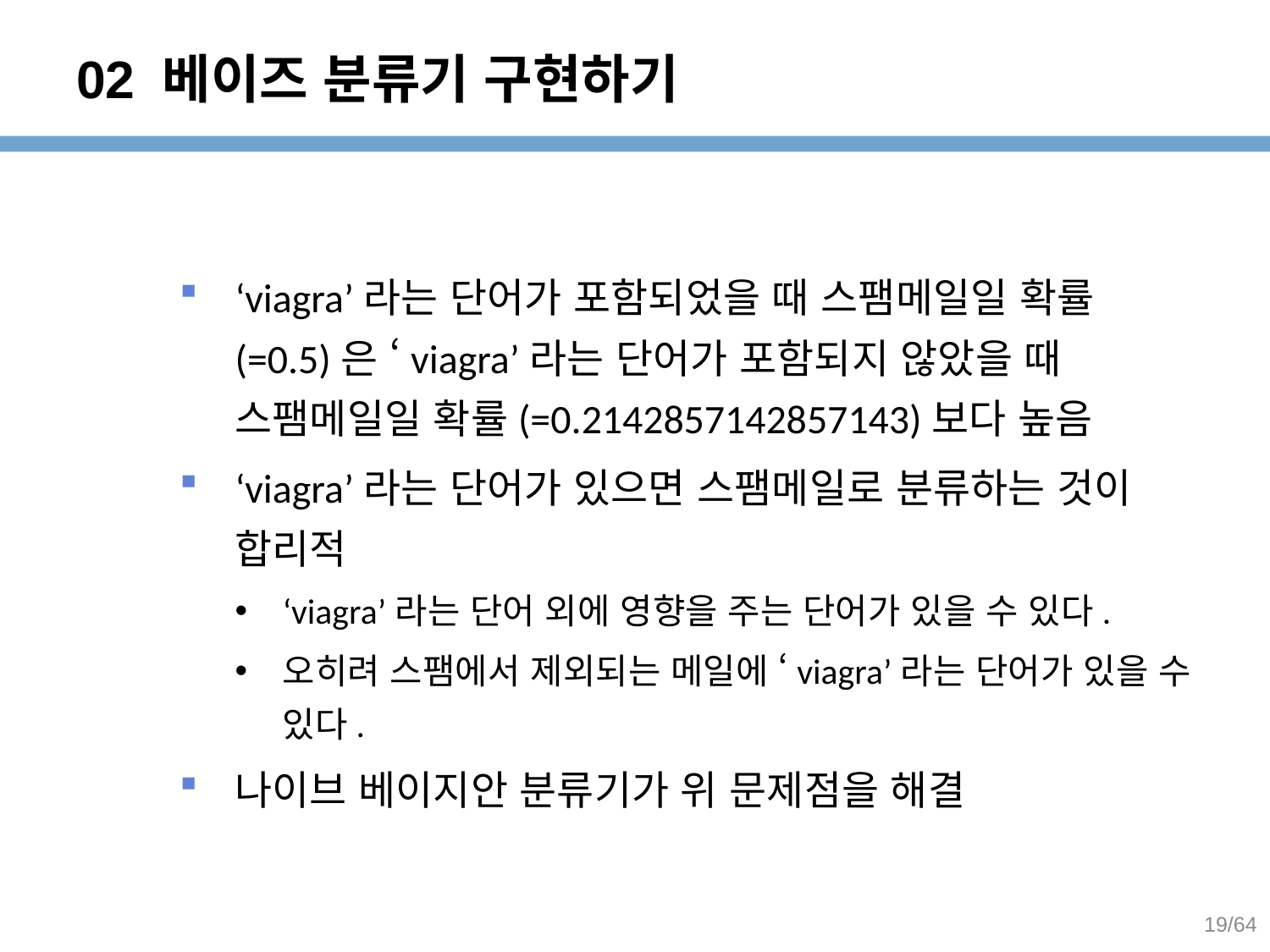

# 02 베이즈 분류기 구현하기

‘viagra’라는 단어가 포함되었을 때 스팸메일일 확률(=0.5)은 ‘viagra’라는 단어가 포함되지 않았을 때 스팸메일일 확률(=0.2142857142857143)보다 높음
‘viagra’라는 단어가 있으면 스팸메일로 분류하는 것이 합리적
‘viagra’라는 단어 외에 영향을 주는 단어가 있을 수 있다.
오히려 스팸에서 제외되는 메일에 ‘viagra’라는 단어가 있을 수 있다.
나이브 베이지안 분류기가 위 문제점을 해결
19/64